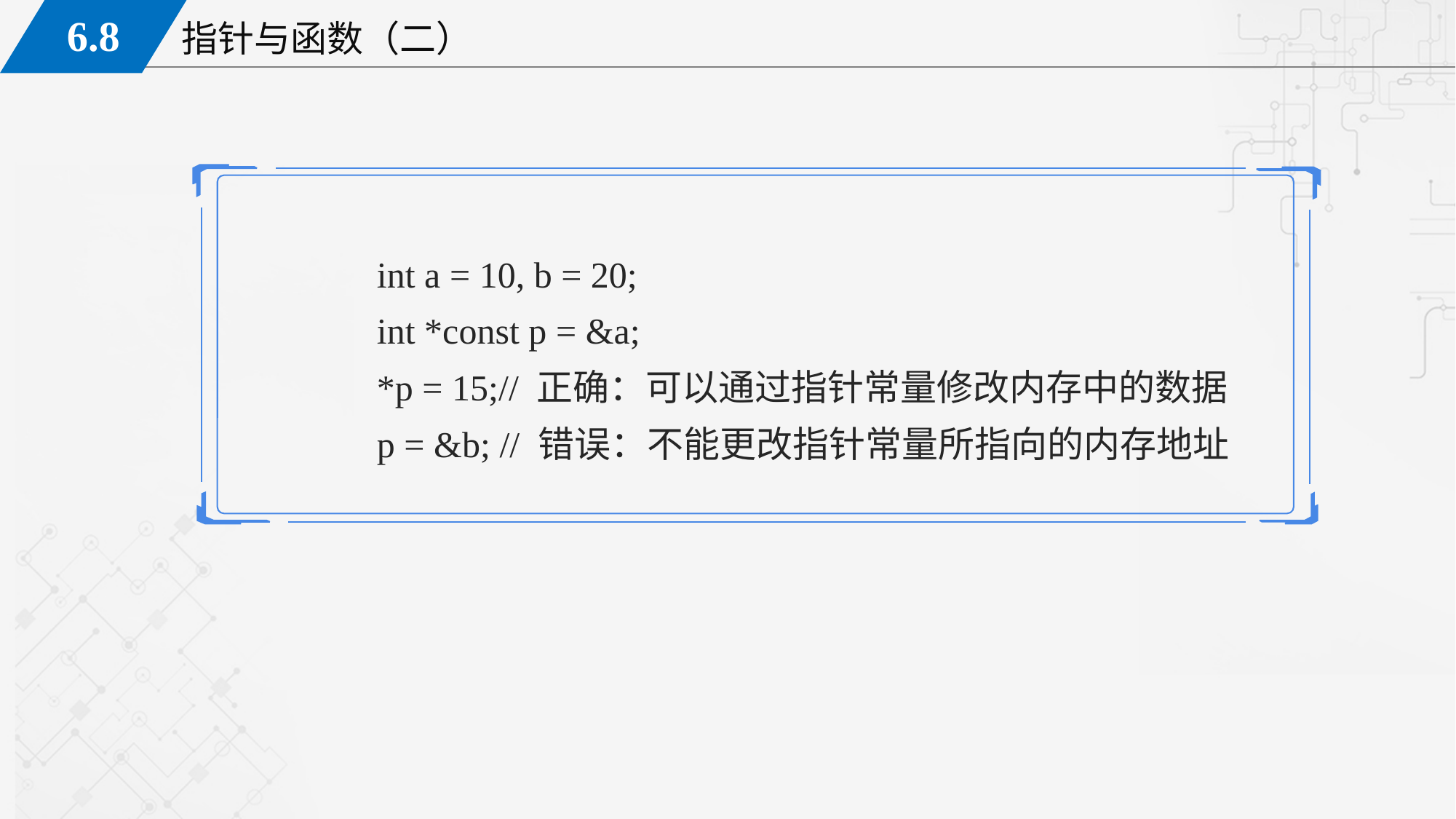

int a = 10, b = 20;
	int *const p = &a;
	*p = 15;// 正确：可以通过指针常量修改内存中的数据
	p = &b; // 错误：不能更改指针常量所指向的内存地址